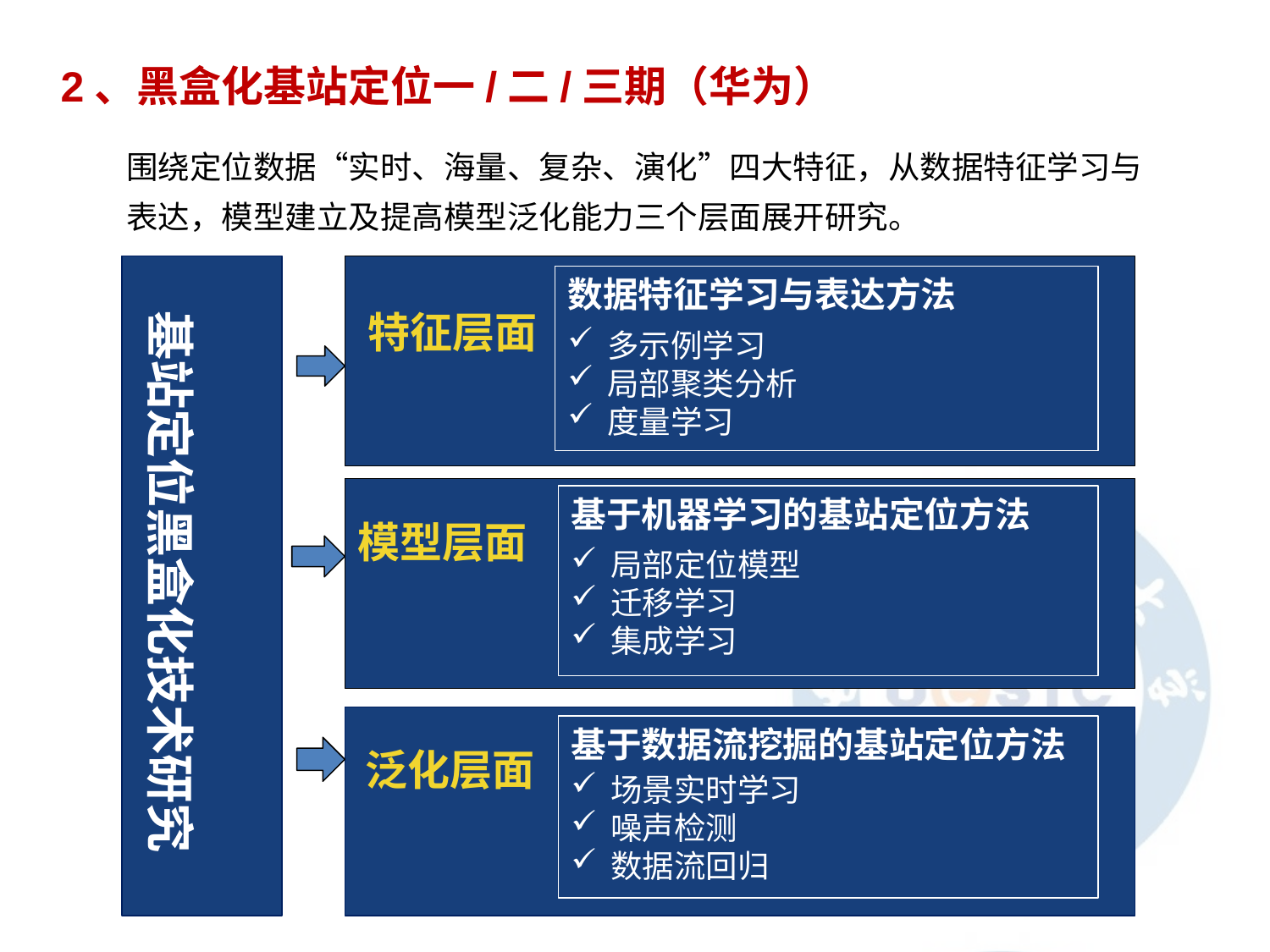

2、黑盒化基站定位一/二/三期（华为）
围绕定位数据“实时、海量、复杂、演化”四大特征，从数据特征学习与表达，模型建立及提高模型泛化能力三个层面展开研究。

基站定位黑盒化技术研究
数据特征学习与表达方法
多示例学习
局部聚类分析
度量学习
特征层面

基于机器学习的基站定位方法
局部定位模型
迁移学习
集成学习

模型层面

基于数据流挖掘的基站定位方法
场景实时学习
噪声检测
数据流回归

泛化层面